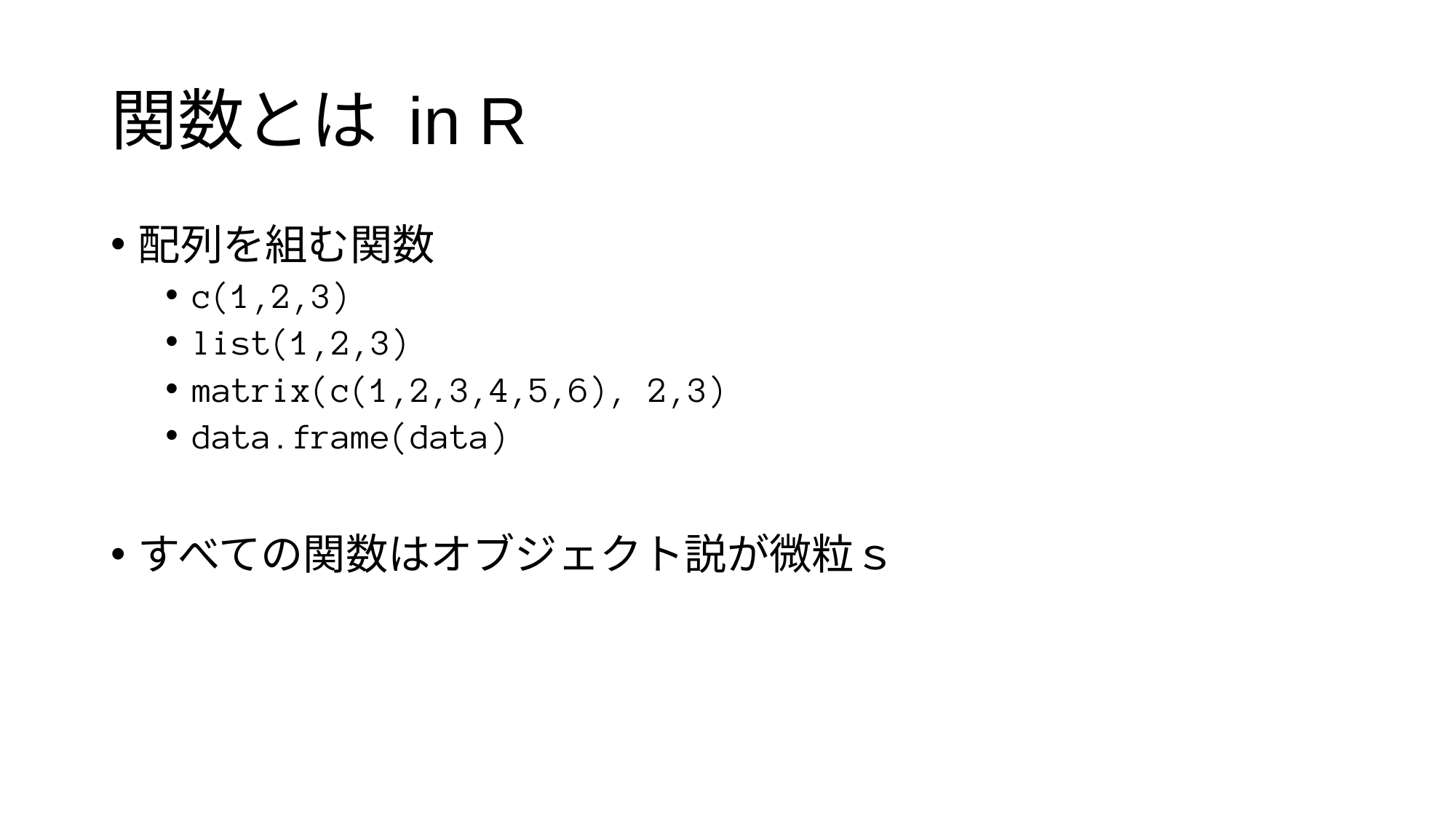

# 関数とは in R
配列を組む関数
c(1,2,3)
list(1,2,3)
matrix(c(1,2,3,4,5,6), 2,3)
data.frame(data)

すべての関数はオブジェクト説が微粒ｓ